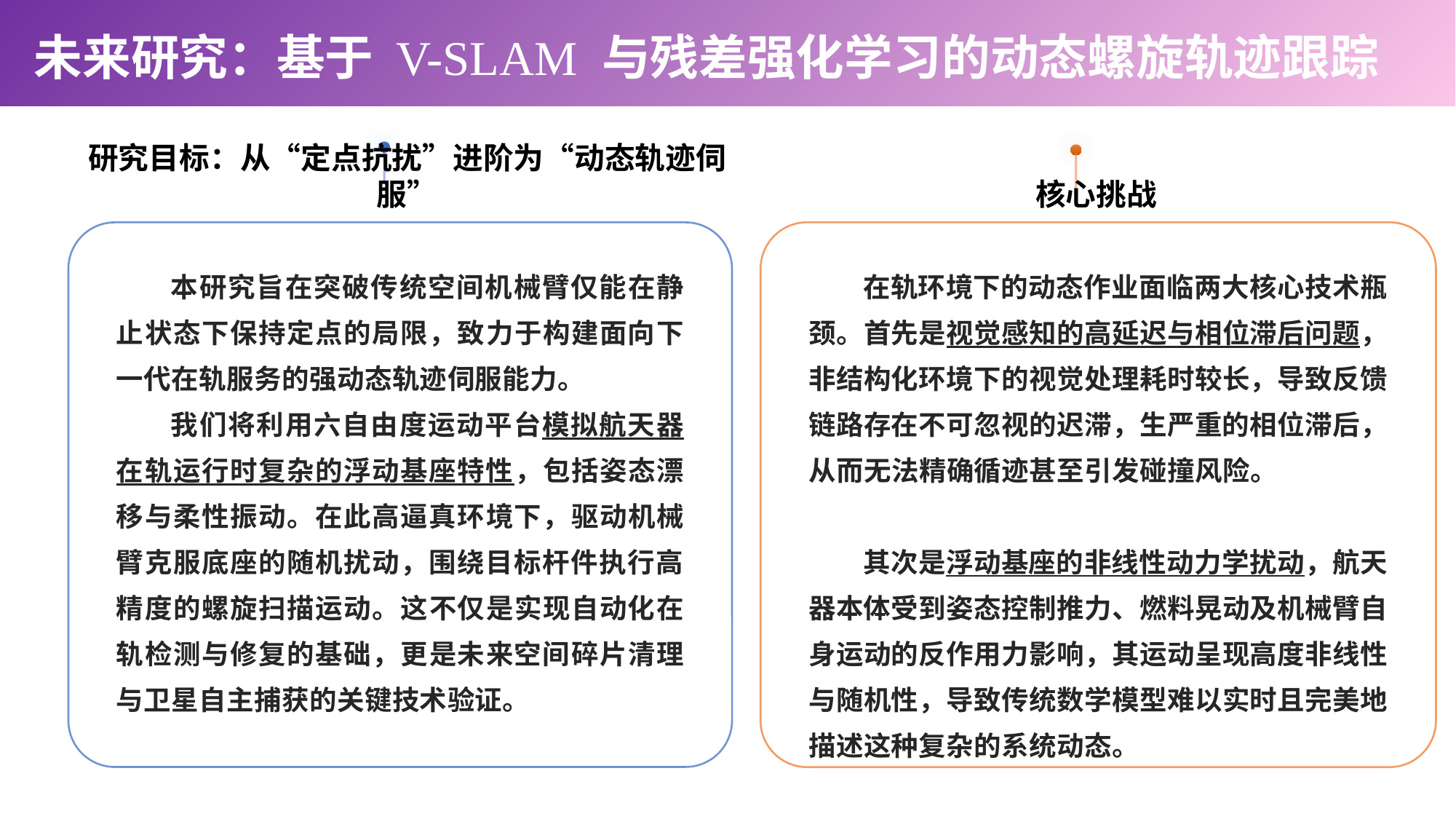

未来研究：基于 V-SLAM 与残差强化学习的动态螺旋轨迹跟踪

研究目标：从“定点抗扰”进阶为“动态轨迹伺服”
 核心挑战
在轨环境下的动态作业面临两大核心技术瓶颈。首先是视觉感知的高延迟与相位滞后问题，非结构化环境下的视觉处理耗时较长，导致反馈链路存在不可忽视的迟滞，生严重的相位滞后，从而无法精确循迹甚至引发碰撞风险。
其次是浮动基座的非线性动力学扰动，航天器本体受到姿态控制推力、燃料晃动及机械臂自身运动的反作用力影响，其运动呈现高度非线性与随机性，导致传统数学模型难以实时且完美地描述这种复杂的系统动态。
本研究旨在突破传统空间机械臂仅能在静止状态下保持定点的局限，致力于构建面向下一代在轨服务的强动态轨迹伺服能力。
我们将利用六自由度运动平台模拟航天器在轨运行时复杂的浮动基座特性，包括姿态漂移与柔性振动。在此高逼真环境下，驱动机械臂克服底座的随机扰动，围绕目标杆件执行高精度的螺旋扫描运动。这不仅是实现自动化在轨检测与修复的基础，更是未来空间碎片清理与卫星自主捕获的关键技术验证。